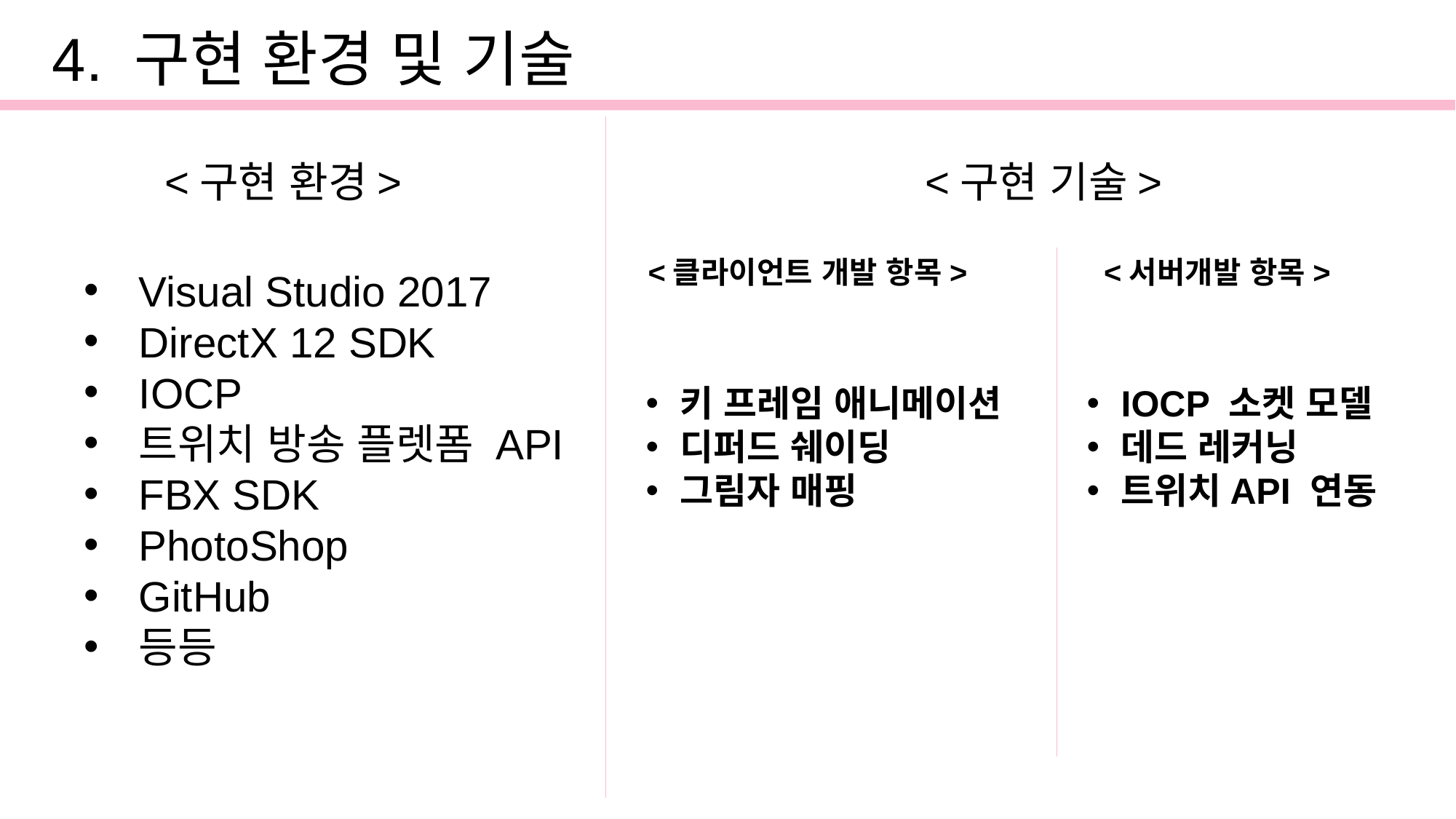

4. 구현 환경 및 기술

<구현 기술>
<구현 환경>
<클라이언트 개발 항목>
<서버개발 항목>
Visual Studio 2017
DirectX 12 SDK
IOCP
트위치 방송 플렛폼 API
FBX SDK
PhotoShop
GitHub
등등
IOCP 소켓 모델
데드 레커닝
트위치API 연동
키 프레임 애니메이션
디퍼드 쉐이딩
그림자 매핑